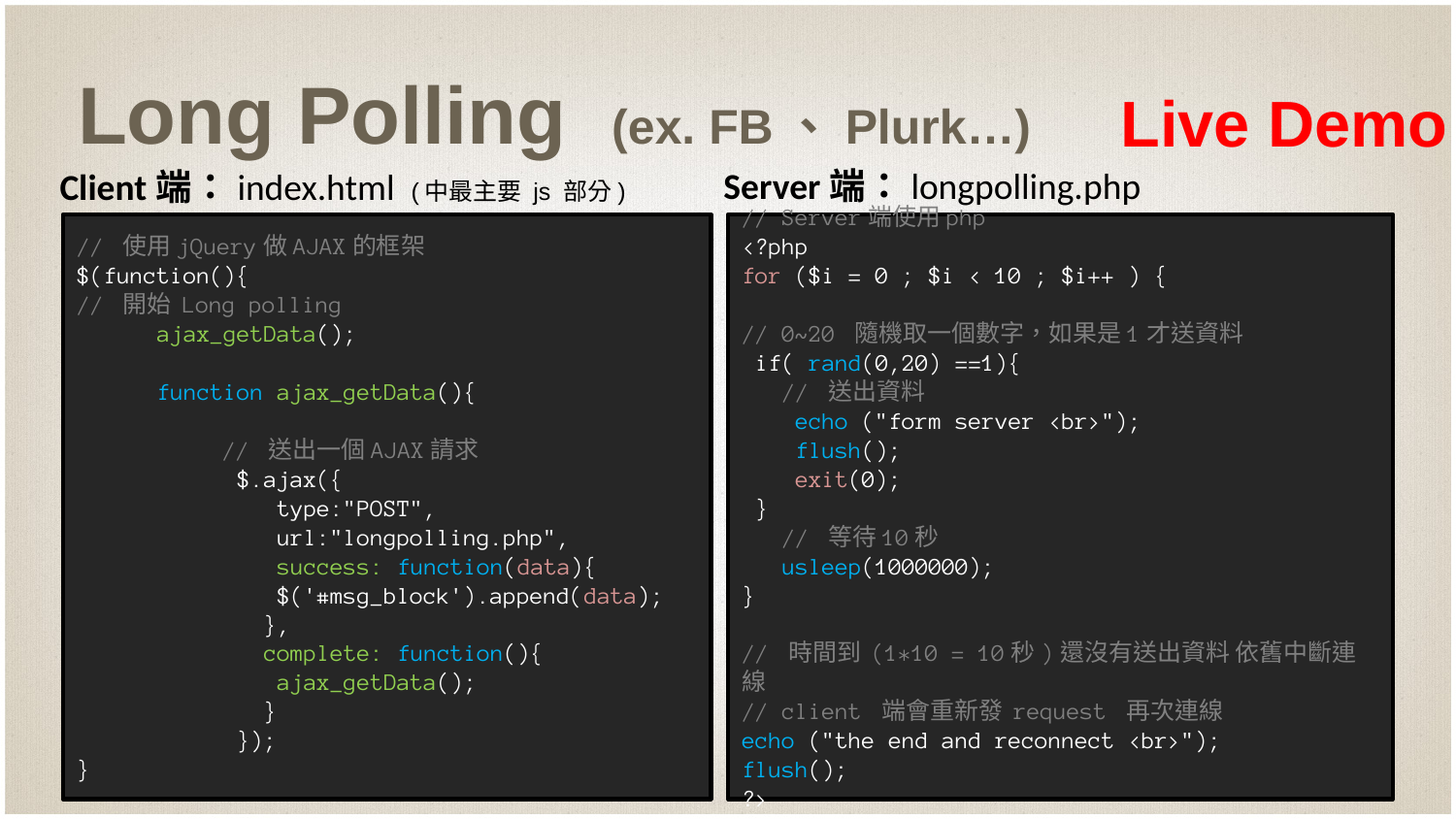

# Long Polling  (ex. FB、Plurk…)
Live Demo
Server端：longpolling.php
Client端：index.html  (中最主要 js 部分)
// 使用jQuery做AJAX的框架
$(function(){
// 開始 Long polling
      ajax_getData();

      function ajax_getData(){

	// 送出一個AJAX請求
            $.ajax({
               type:"POST",
               url:"longpolling.php",
               success: function(data){
               $('#msg_block').append(data);
              },
              complete: function(){
               ajax_getData();
              }
            });
}
// Server端使用php
<?php
for ($i = 0 ; $i < 10 ; $i++ ) {

// 0~20 隨機取一個數字，如果是1才送資料
 if( rand(0,20) ==1){
   // 送出資料
    echo ("form server <br>");
    flush();
    exit(0);
 }
   // 等待10秒
   usleep(1000000);
}

// 時間到 (1*10 = 10秒)還沒有送出資料 依舊中斷連線
// client 端會重新發 request 再次連線
echo ("the end and reconnect <br>");
flush();
?>